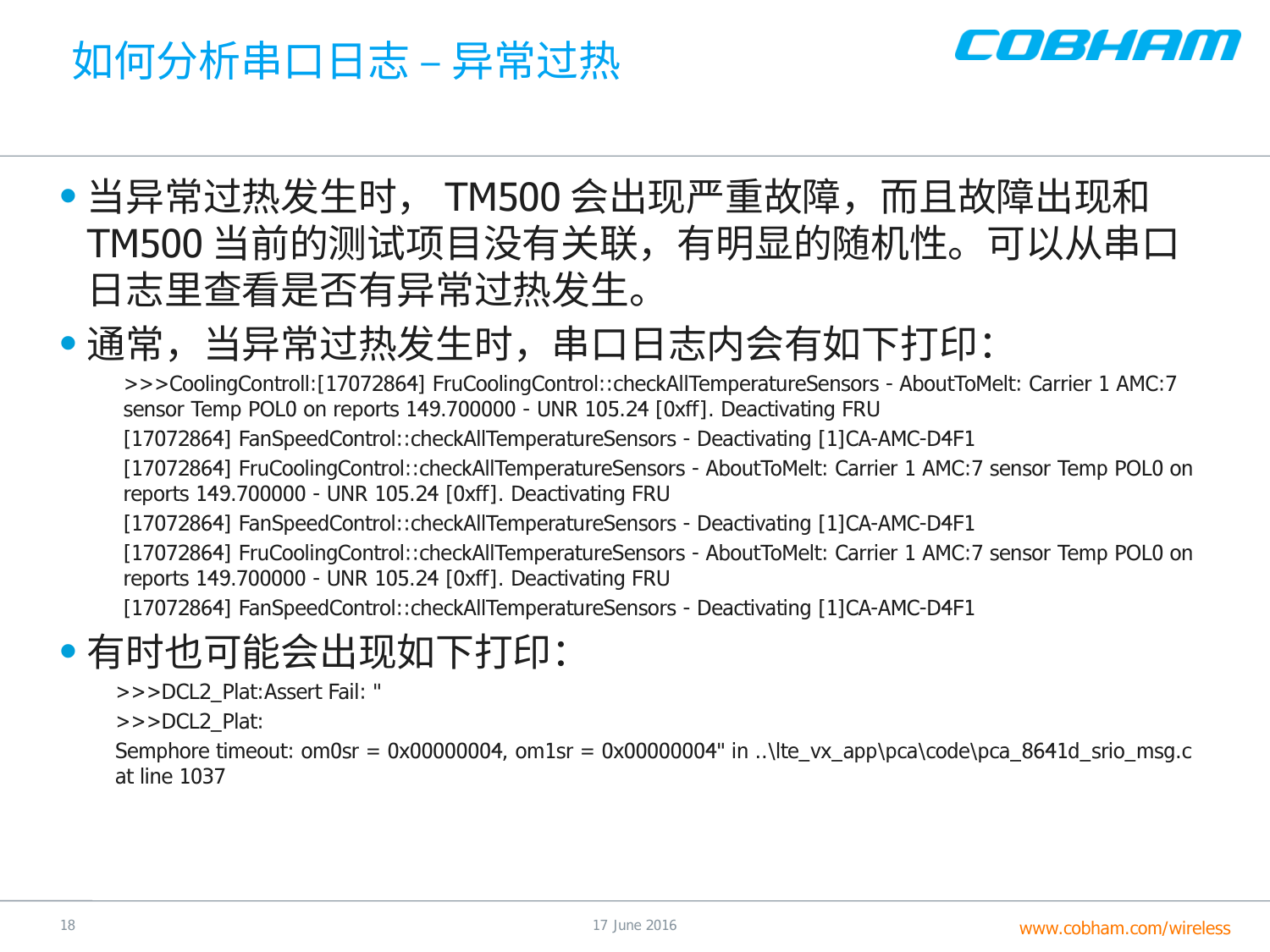

# 如何分析串口日志 – 异常过热

当异常过热发生时，TM500会出现严重故障，而且故障出现和TM500当前的测试项目没有关联，有明显的随机性。可以从串口日志里查看是否有异常过热发生。
通常，当异常过热发生时，串口日志内会有如下打印：
>>>CoolingControll:[17072864] FruCoolingControl::checkAllTemperatureSensors - AboutToMelt: Carrier 1 AMC:7 sensor Temp POL0 on reports 149.700000 - UNR 105.24 [0xff]. Deactivating FRU
[17072864] FanSpeedControl::checkAllTemperatureSensors - Deactivating [1]CA-AMC-D4F1
[17072864] FruCoolingControl::checkAllTemperatureSensors - AboutToMelt: Carrier 1 AMC:7 sensor Temp POL0 on reports 149.700000 - UNR 105.24 [0xff]. Deactivating FRU
[17072864] FanSpeedControl::checkAllTemperatureSensors - Deactivating [1]CA-AMC-D4F1
[17072864] FruCoolingControl::checkAllTemperatureSensors - AboutToMelt: Carrier 1 AMC:7 sensor Temp POL0 on reports 149.700000 - UNR 105.24 [0xff]. Deactivating FRU
[17072864] FanSpeedControl::checkAllTemperatureSensors - Deactivating [1]CA-AMC-D4F1
有时也可能会出现如下打印：
>>>DCL2_Plat:Assert Fail: "
>>>DCL2_Plat:
Semphore timeout: om0sr = 0x00000004, om1sr = 0x00000004" in ..\lte_vx_app\pca\code\pca_8641d_srio_msg.c at line 1037

18
17 June 2016